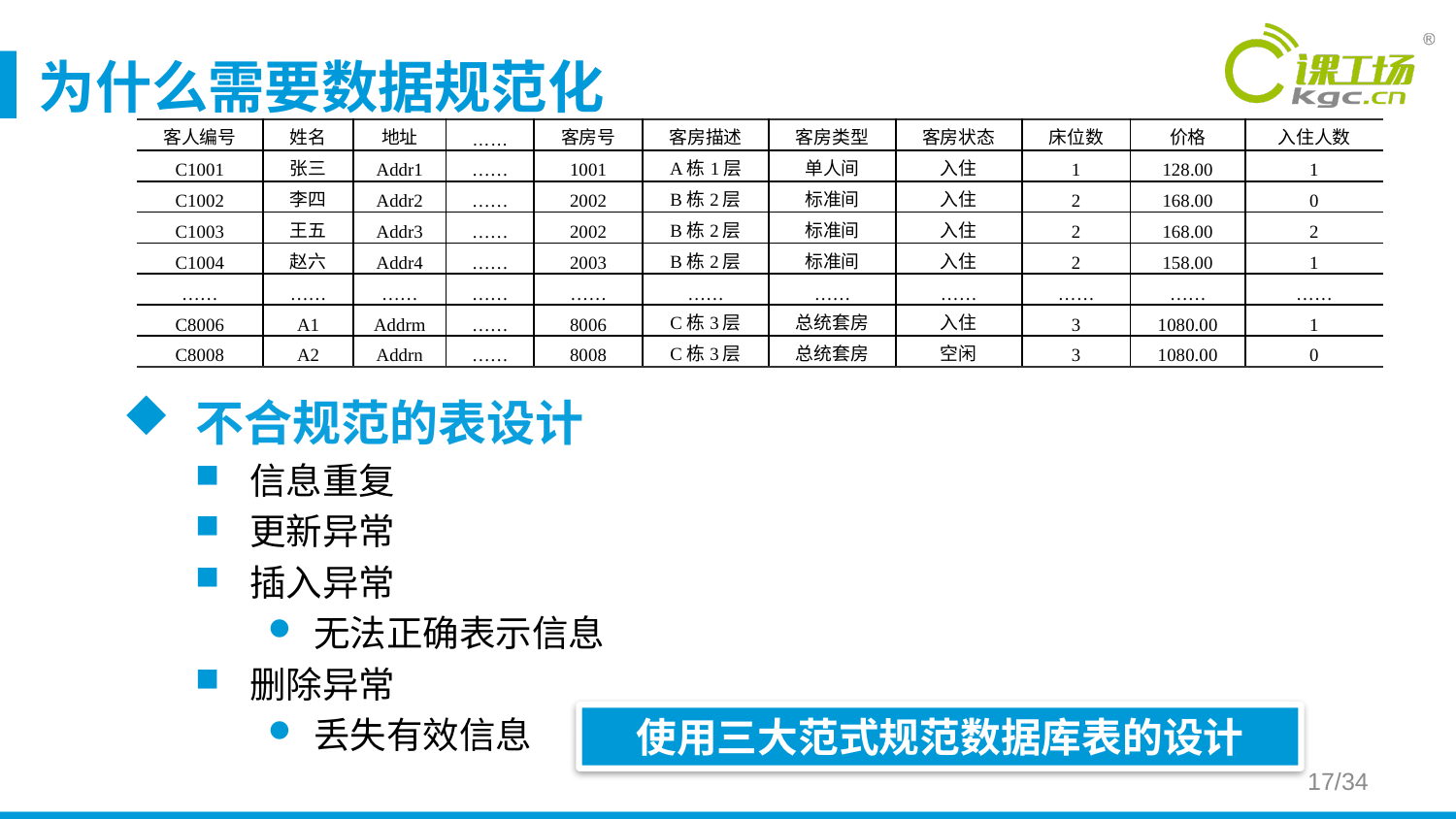

# 为什么需要数据规范化
| 客人编号 | 姓名 | 地址 | …… | 客房号 | 客房描述 | 客房类型 | 客房状态 | 床位数 | 价格 | 入住人数 |
| --- | --- | --- | --- | --- | --- | --- | --- | --- | --- | --- |
| C1001 | 张三 | Addr1 | …… | 1001 | A栋1层 | 单人间 | 入住 | 1 | 128.00 | 1 |
| C1002 | 李四 | Addr2 | …… | 2002 | B栋2层 | 标准间 | 入住 | 2 | 168.00 | 0 |
| C1003 | 王五 | Addr3 | …… | 2002 | B栋2层 | 标准间 | 入住 | 2 | 168.00 | 2 |
| C1004 | 赵六 | Addr4 | …… | 2003 | B栋2层 | 标准间 | 入住 | 2 | 158.00 | 1 |
| …… | …… | …… | …… | …… | …… | …… | …… | …… | …… | …… |
| C8006 | A1 | Addrm | …… | 8006 | C栋3层 | 总统套房 | 入住 | 3 | 1080.00 | 1 |
| C8008 | A2 | Addrn | …… | 8008 | C栋3层 | 总统套房 | 空闲 | 3 | 1080.00 | 0 |
不合规范的表设计
信息重复
更新异常
插入异常
无法正确表示信息
删除异常
丢失有效信息
使用三大范式规范数据库表的设计
17/34